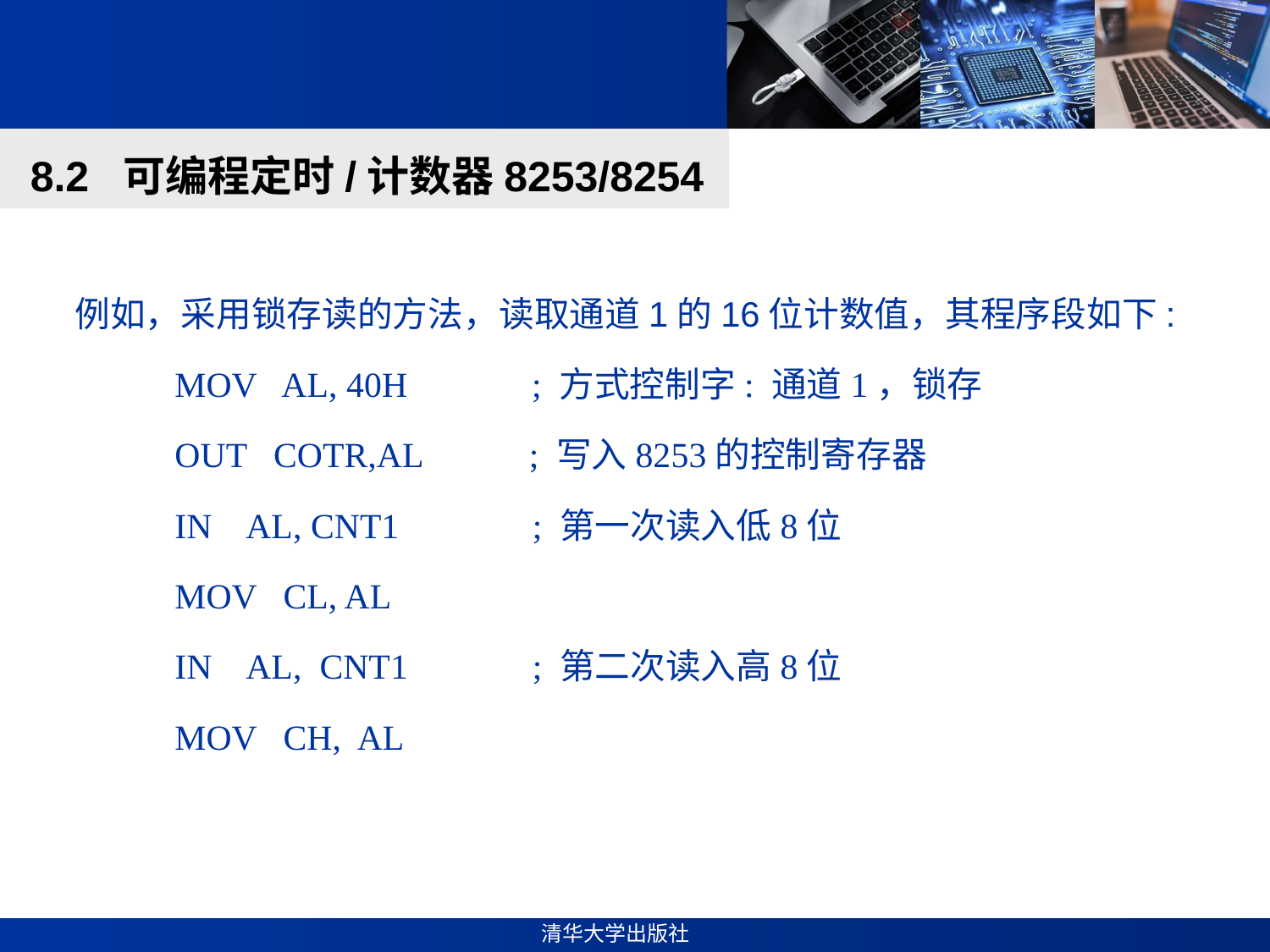

#
8.2  可编程定时/计数器8253/8254
例如，采用锁存读的方法，读取通道1的16位计数值，其程序段如下:
MOV   AL, 40H              ; 方式控制字: 通道1，锁存
OUT   COTR,AL            ; 写入8253的控制寄存器
IN    AL, CNT1               ; 第一次读入低8位
MOV   CL, AL
IN    AL,  CNT1              ; 第二次读入高8位
MOV   CH,  AL